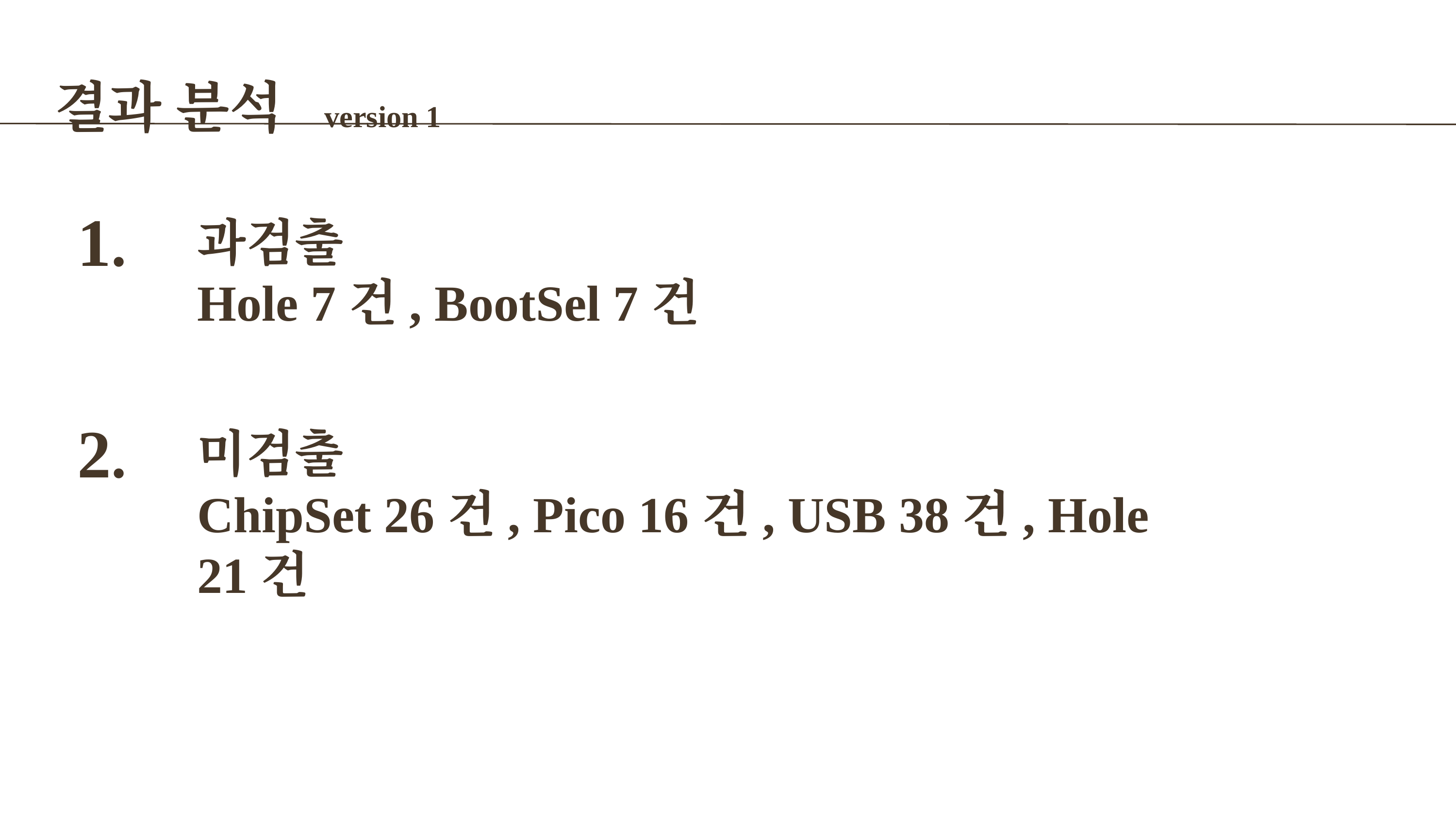

결과 분석  version 1
1.
과검출
Hole 7건, BootSel 7건
2.
미검출
ChipSet 26건, Pico 16건, USB 38건, Hole 21건